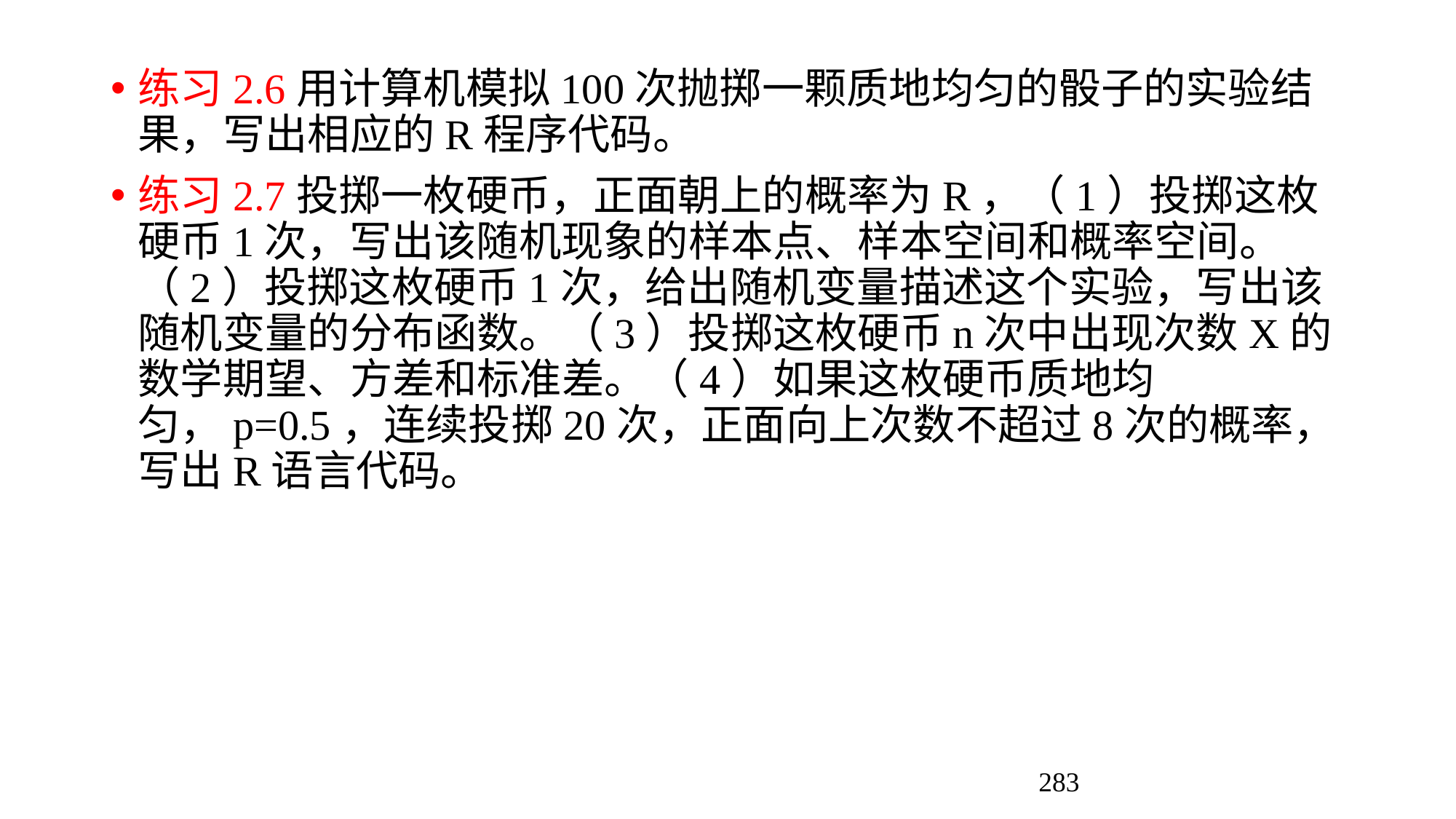

练习2.6用计算机模拟100次抛掷一颗质地均匀的骰子的实验结果，写出相应的R程序代码。
练习2.7投掷一枚硬币，正面朝上的概率为R，（1）投掷这枚硬币1次，写出该随机现象的样本点、样本空间和概率空间。（2）投掷这枚硬币1次，给出随机变量描述这个实验，写出该随机变量的分布函数。（3）投掷这枚硬币n次中出现次数X的数学期望、方差和标准差。（4）如果这枚硬币质地均匀，p=0.5，连续投掷20次，正面向上次数不超过8次的概率，写出R语言代码。
283